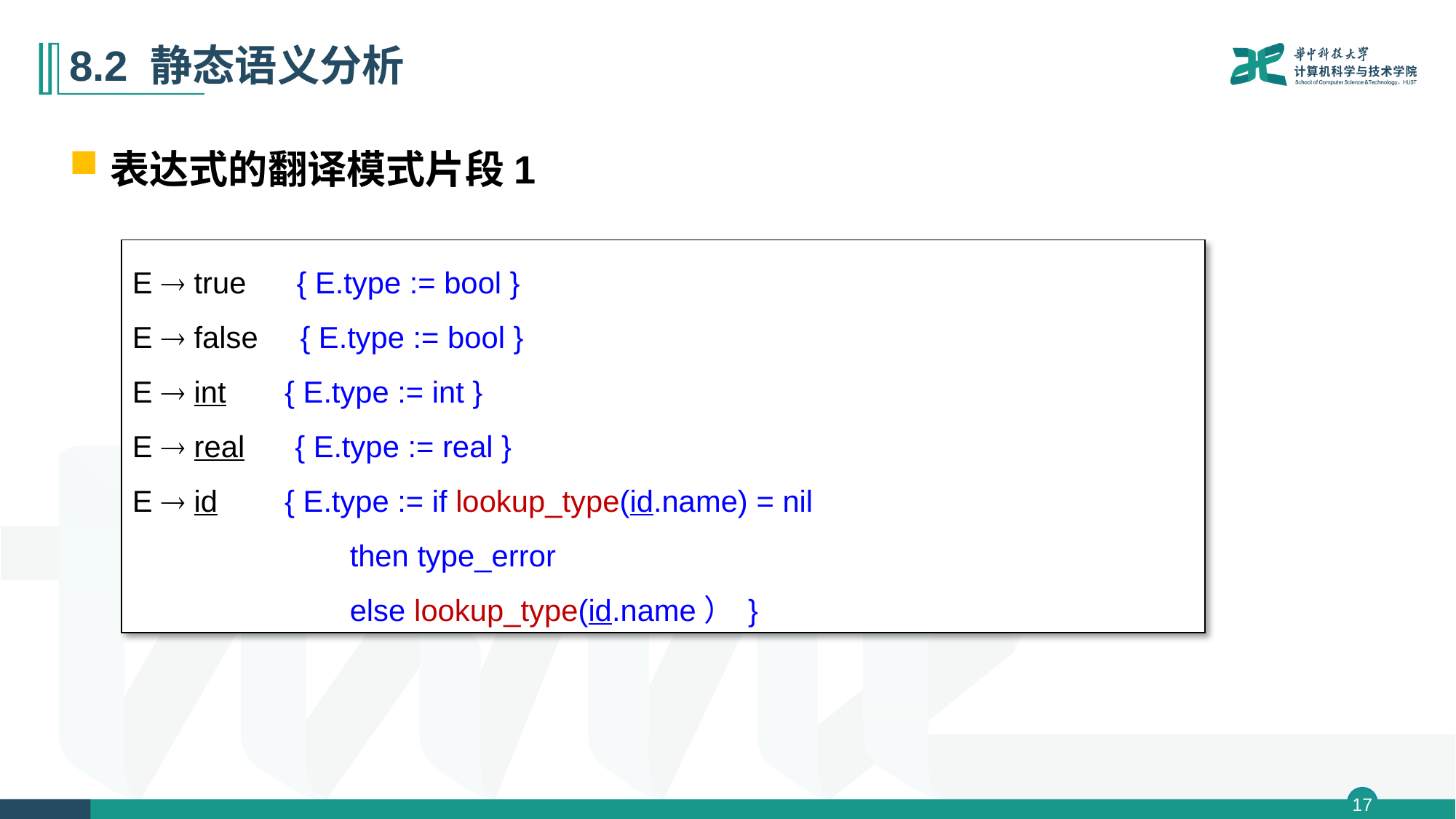

# 8.2 静态语义分析
表达式的翻译模式片段1

E → true      { E.type := bool }
E → false     { E.type := bool }
E → int       { E.type := int }
E → real      { E.type := real }
E → id        { E.type := if lookup_type(id.name) = nil
                          then type_error
                          else lookup_type(id.name） }